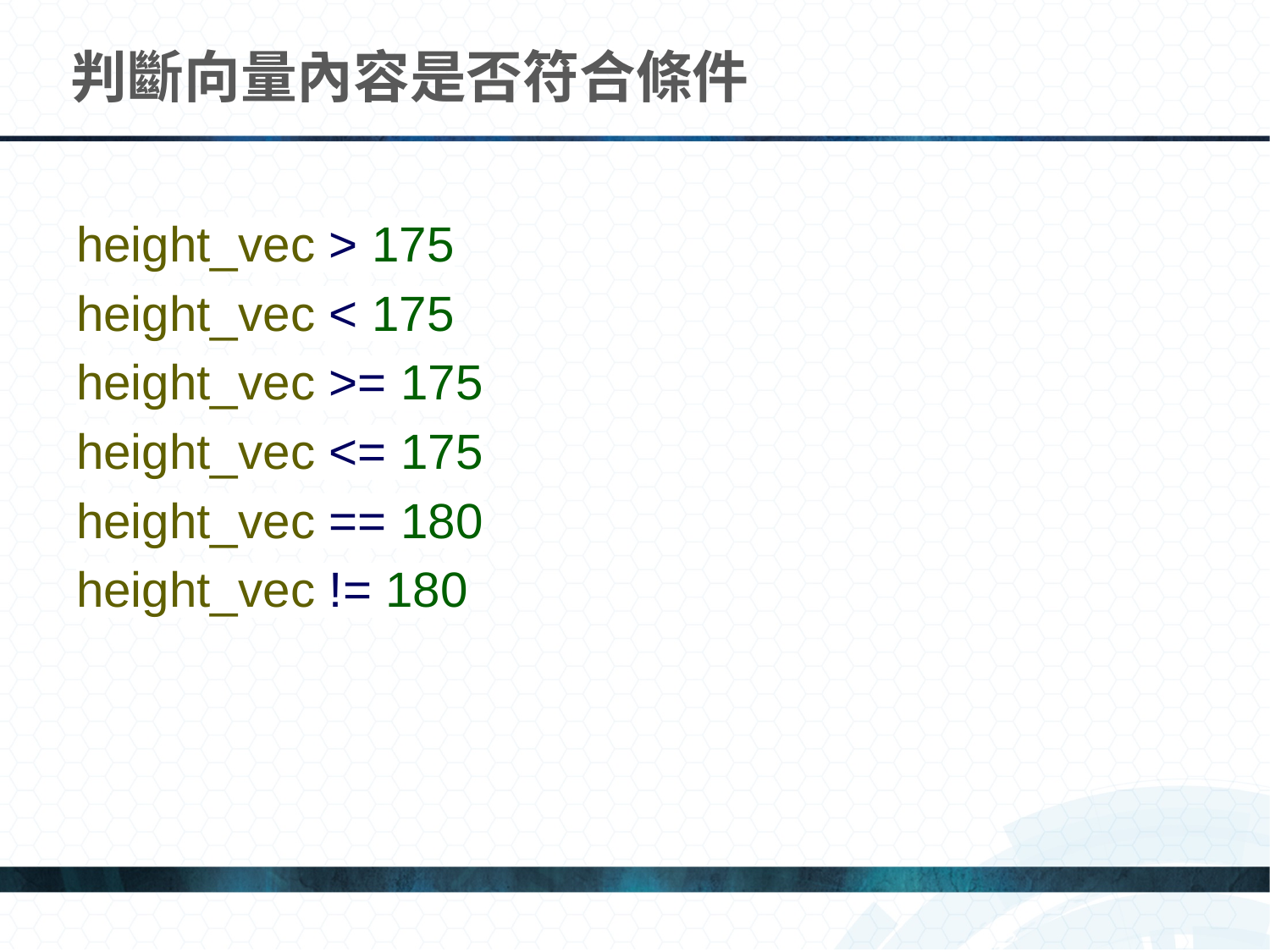

# 判斷向量內容是否符合條件
height_vec > 175
height_vec < 175
height_vec >= 175
height_vec <= 175
height_vec == 180
height_vec != 180